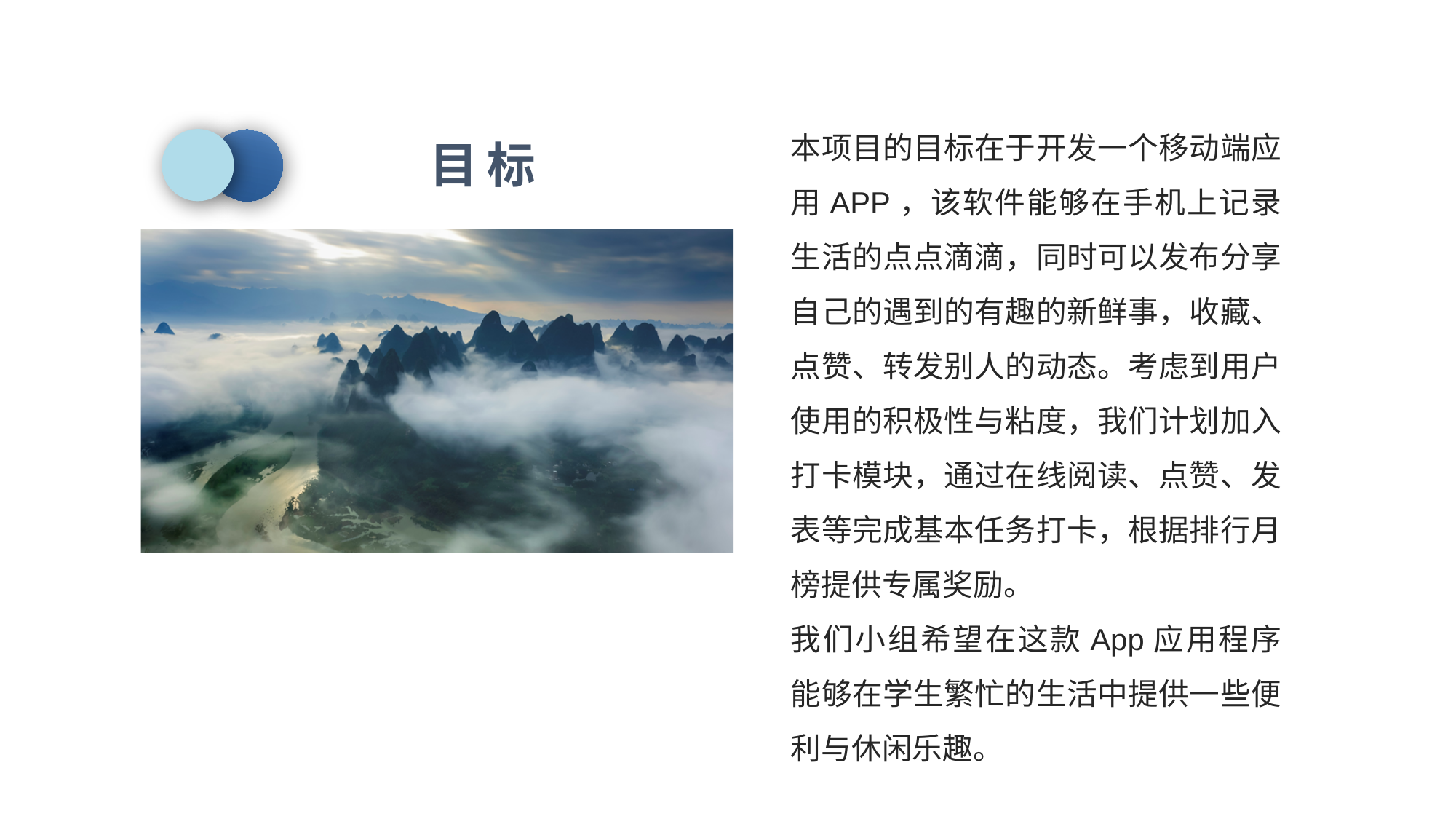

目标

本项目的目标在于开发一个移动端应用APP，该软件能够在手机上记录生活的点点滴滴，同时可以发布分享自己的遇到的有趣的新鲜事，收藏、点赞、转发别人的动态。考虑到用户使用的积极性与粘度，我们计划加入打卡模块，通过在线阅读、点赞、发表等完成基本任务打卡，根据排行月榜提供专属奖励。
我们小组希望在这款App应用程序能够在学生繁忙的生活中提供一些便利与休闲乐趣。